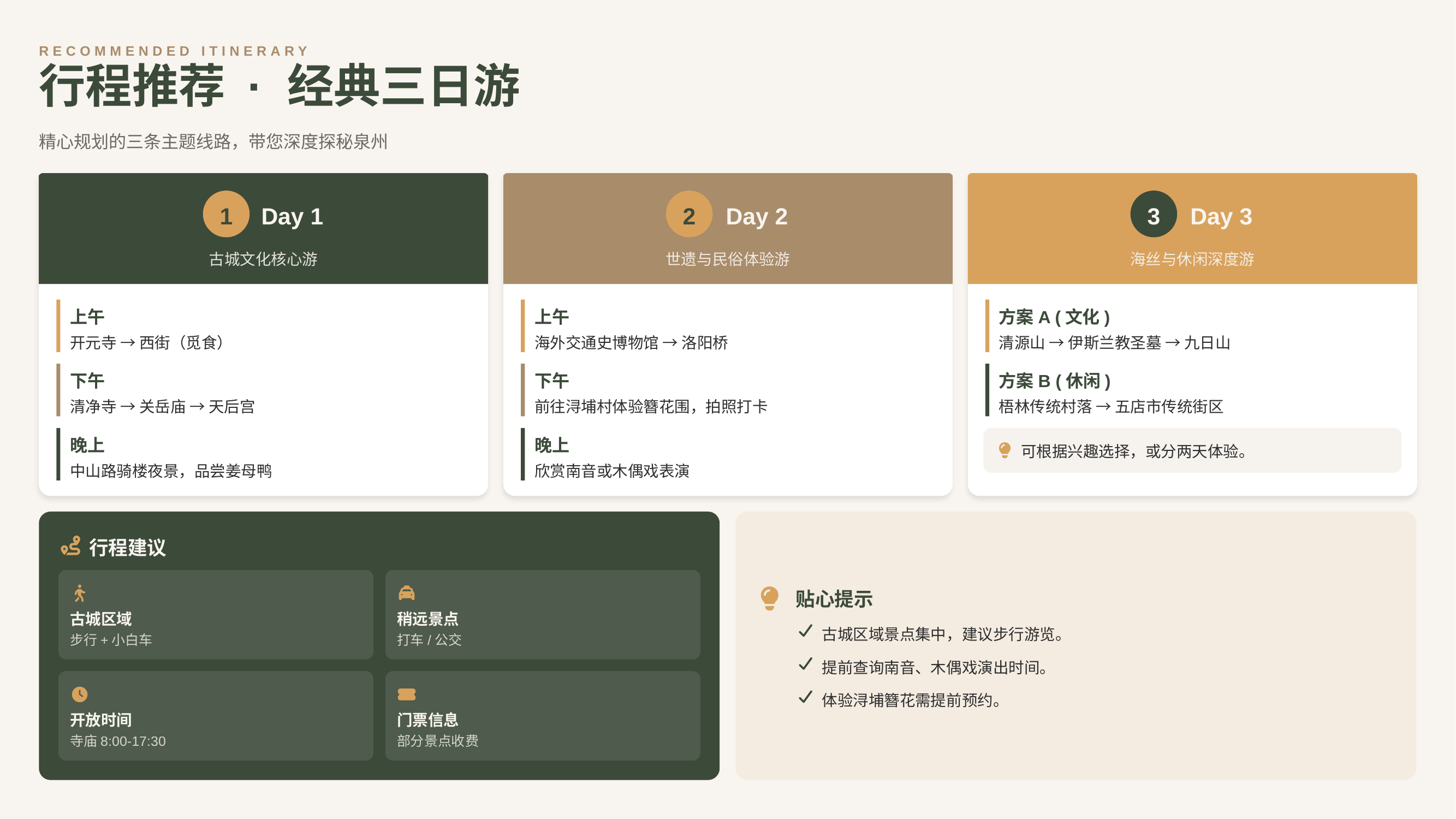

RECOMMENDED ITINERARY
行程推荐 · 经典三日游
精心规划的三条主题线路，带您深度探秘泉州

1

2

3

Day 1
Day 2
Day 3
古城文化核心游
世遗与民俗体验游
海丝与休闲深度游

上午

上午

方案A (文化)
开元寺 → 西街（觅食）
海外交通史博物馆 → 洛阳桥
清源山 → 伊斯兰教圣墓 → 九日山

下午

下午

方案B (休闲)
清净寺 → 关岳庙 → 天后宫
前往浔埔村体验簪花围，拍照打卡
梧林传统村落 → 五店市传统街区

晚上

晚上

可根据兴趣选择，或分两天体验。

中山路骑楼夜景，品尝姜母鸭
欣赏南音或木偶戏表演

行程建议

贴心提示

古城区域
稍远景点
古城区域景点集中，建议步行游览。

步行+小白车
打车/公交
提前查询南音、木偶戏演出时间。

体验浔埔簪花需提前预约。

开放时间
门票信息
寺庙8:00-17:30
部分景点收费